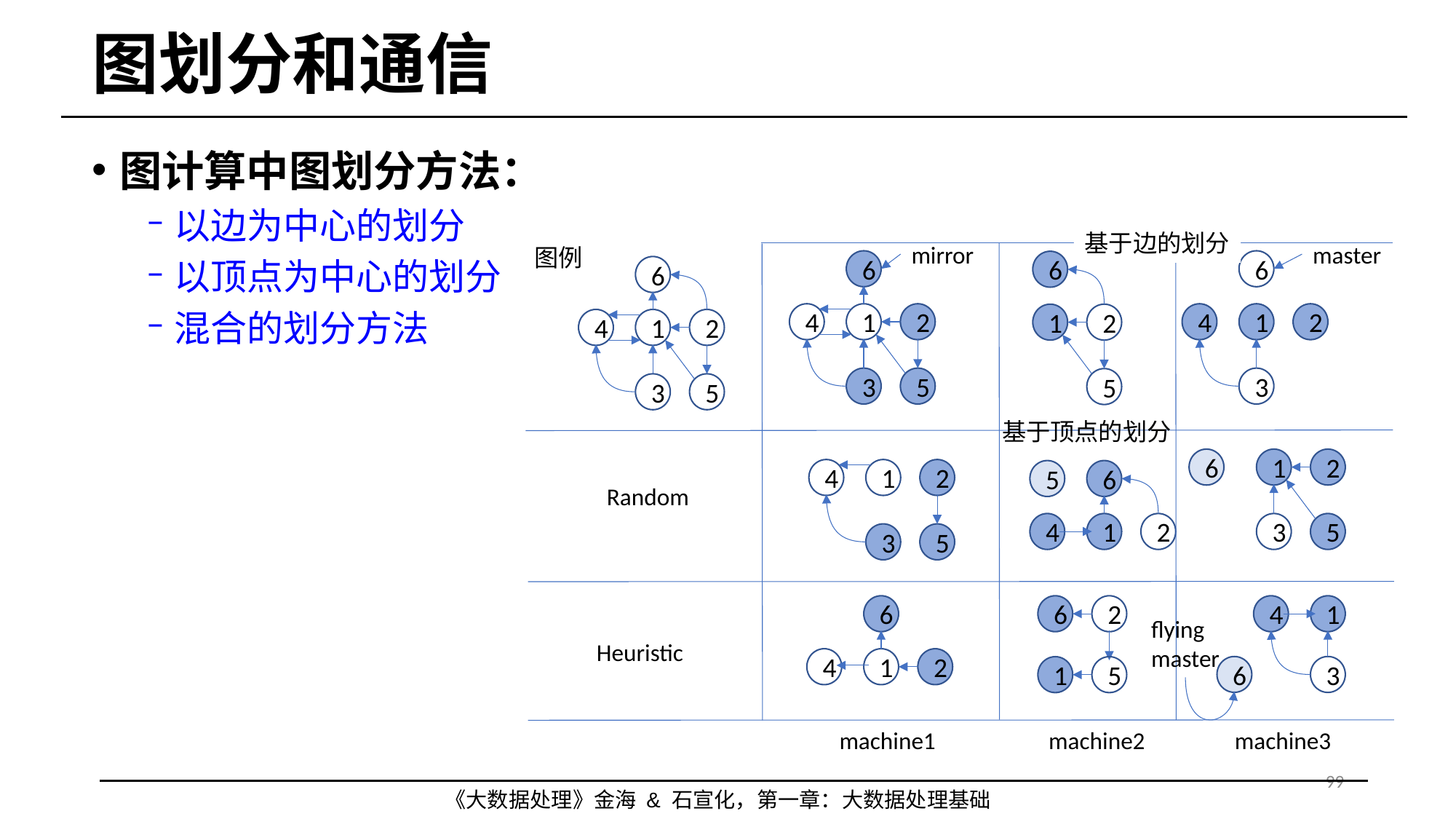

# 图划分和通信
图计算中图划分方法：
以边为中心的划分
以顶点为中心的划分
混合的划分方法
基于边的划分
mirror
master
图例
6
6
6
6
4
1
2
4
1
2
1
2
4
1
2
3
5
3
5
3
5
基于顶点的划分
6
1
2
4
1
2
5
6
Random
4
1
2
3
5
3
5
6
6
2
4
1
flying
master
Heuristic
4
1
2
6
3
1
5
machine1
machine2
machine3
99